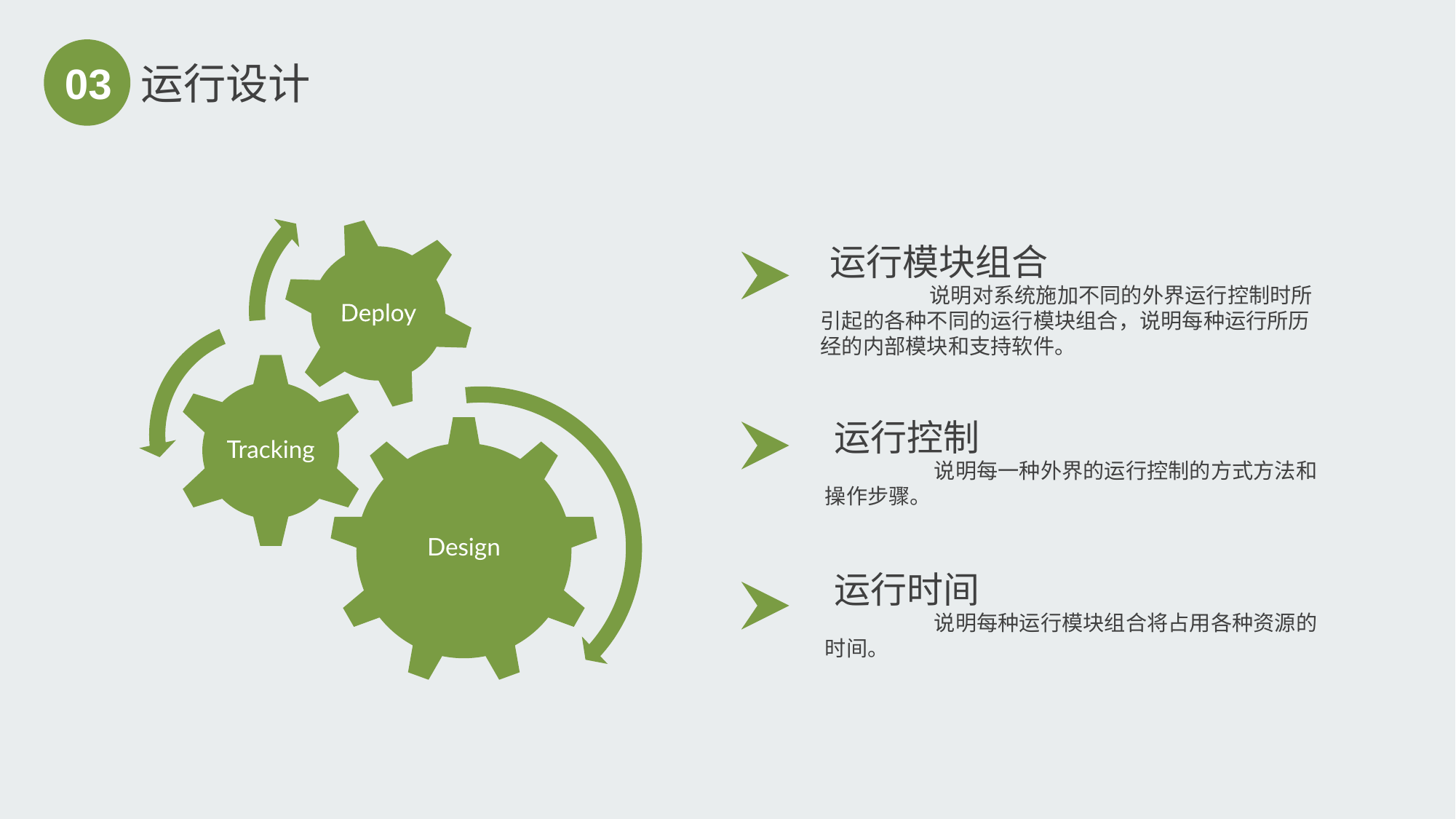

03
运行设计
Design
Tracking
Deploy
 运行模块组合
	说明对系统施加不同的外界运行控制时所引起的各种不同的运行模块组合，说明每种运行所历经的内部模块和支持软件。

 运行控制

	说明每一种外界的运行控制的方式方法和操作步骤。
 运行时间
	说明每种运行模块组合将占用各种资源的时间。